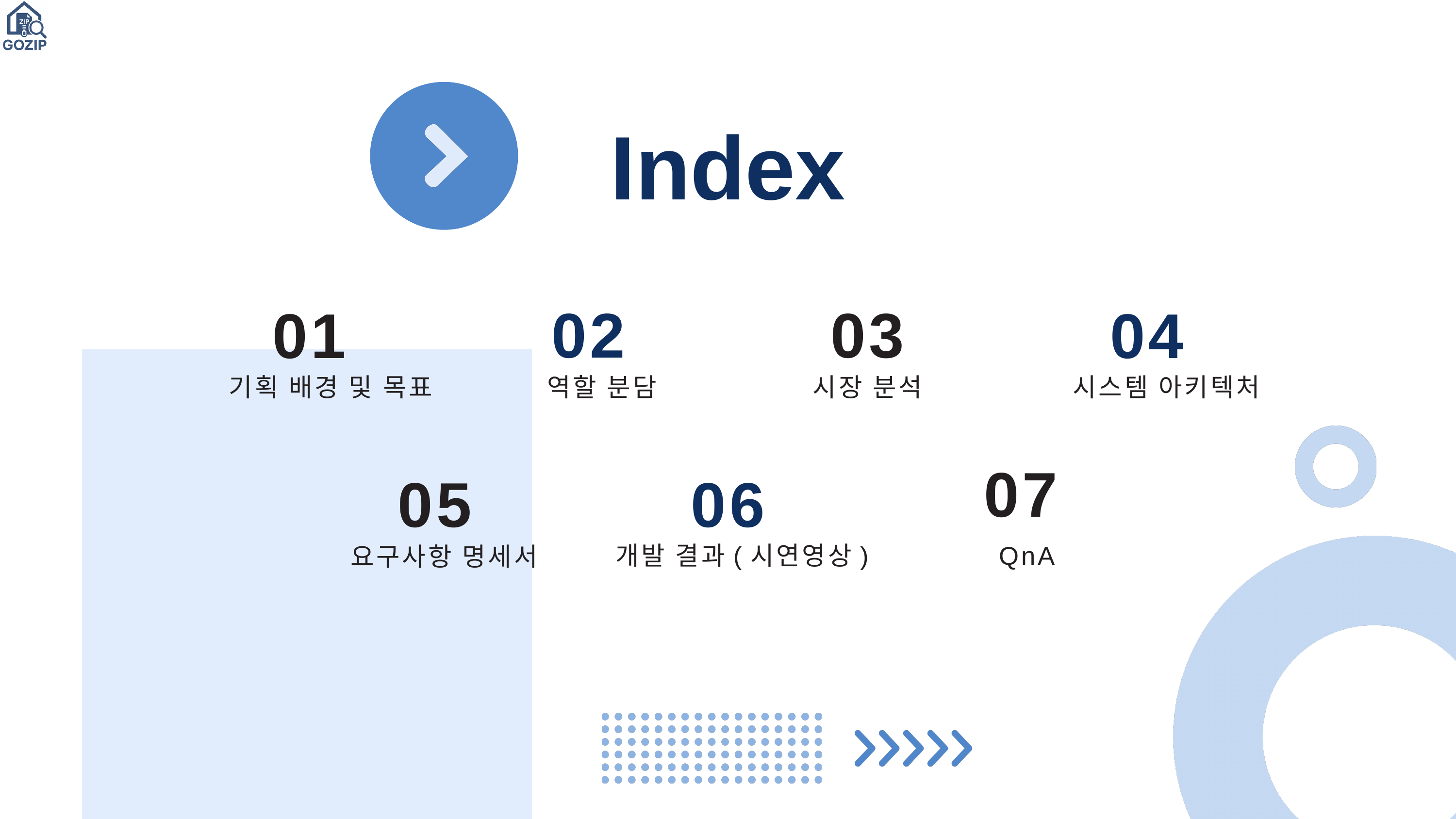

Index

02
03
01
04

기획 배경 및 목표
역할 분담
시장 분석
시스템 아키텍처

07
05
06
개발 결과(시연영상)
QnA
요구사항 명세서